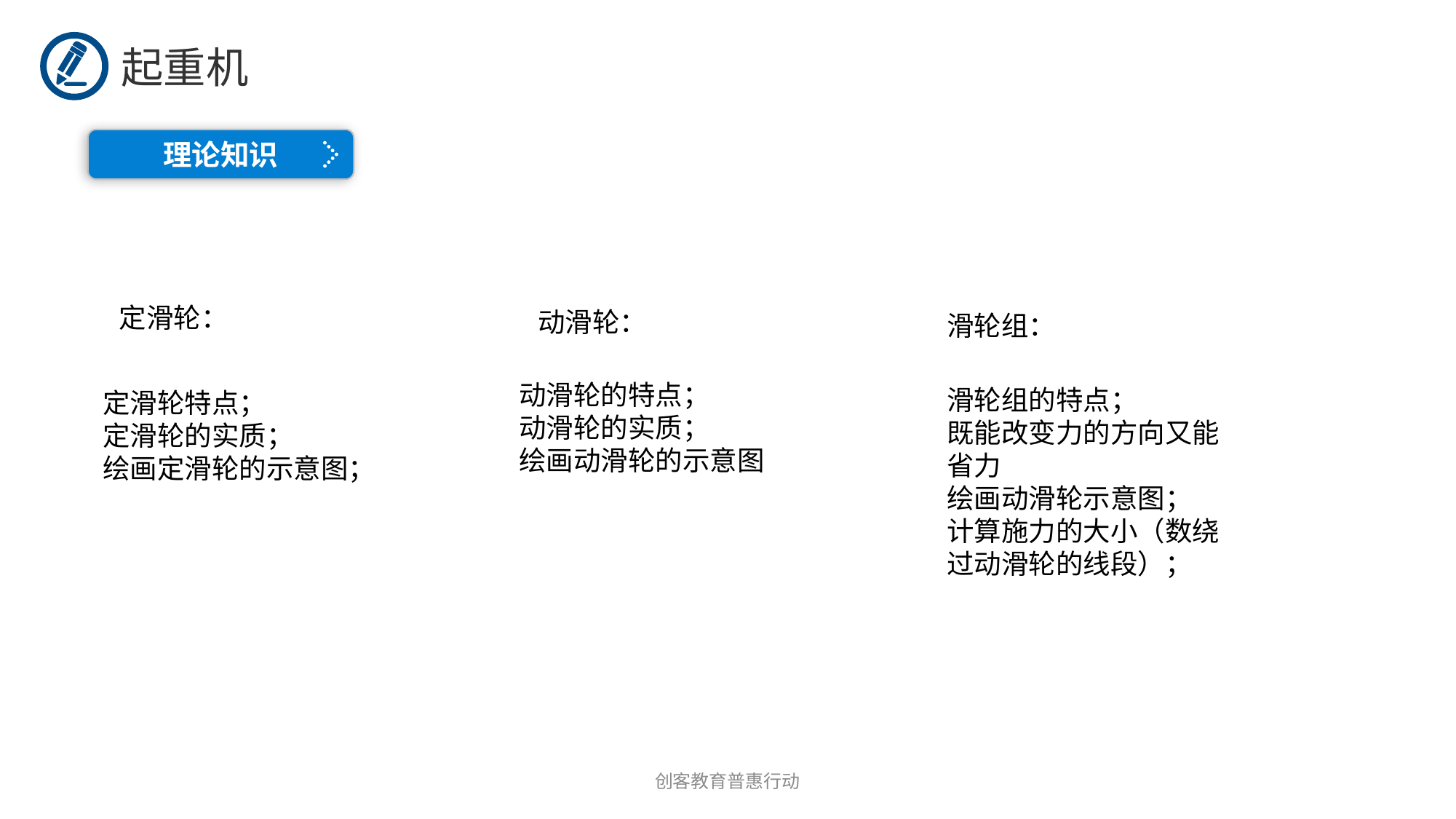

起重机

理论知识

定滑轮：
动滑轮：
滑轮组：
动滑轮的特点；
动滑轮的实质；
绘画动滑轮的示意图
滑轮组的特点；
既能改变力的方向又能省力
绘画动滑轮示意图；
计算施力的大小（数绕过动滑轮的线段）；
定滑轮特点；
定滑轮的实质；
绘画定滑轮的示意图；
创客教育普惠行动